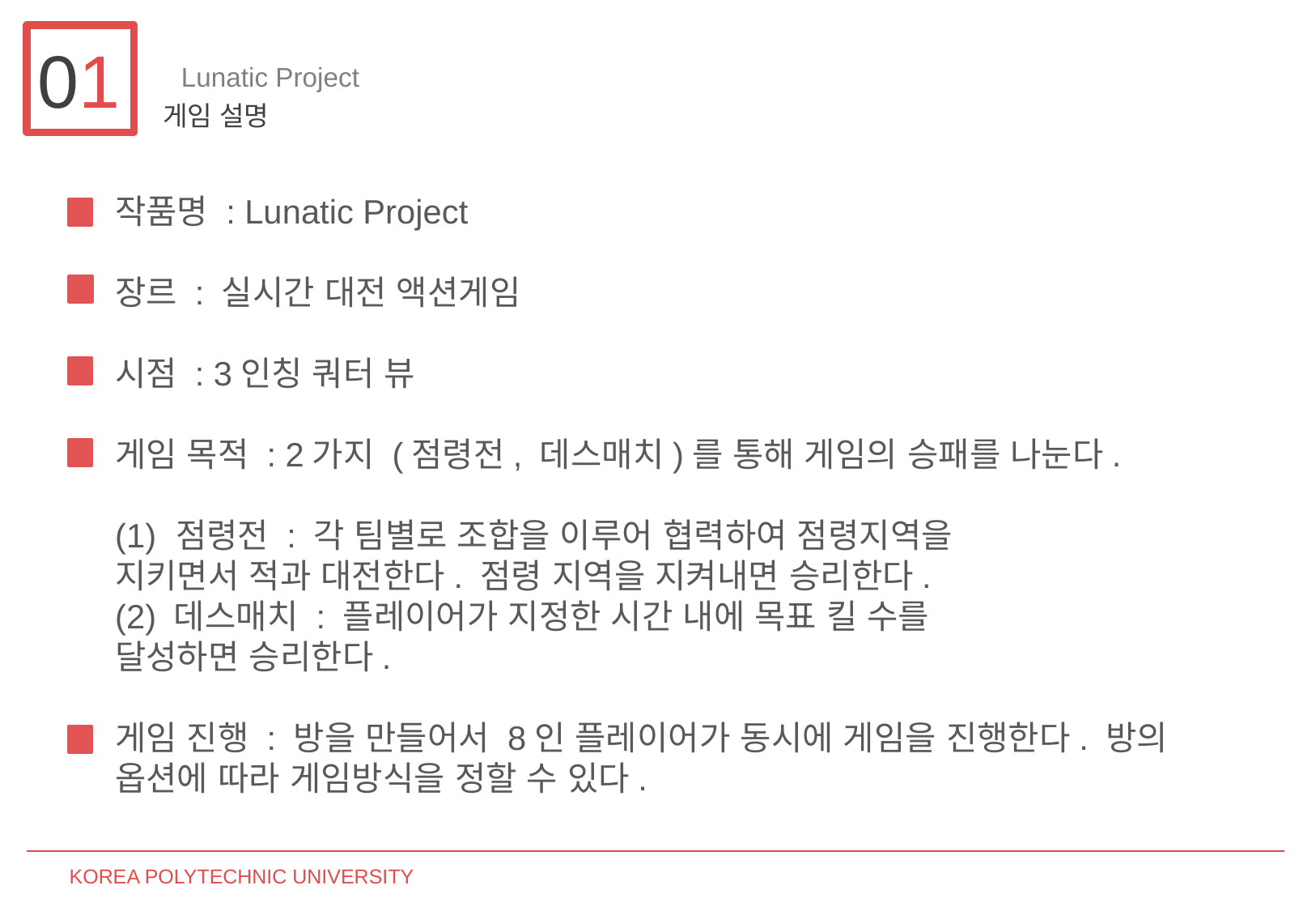

01
Lunatic Project
게임 설명
작품명 : Lunatic Project

장르 : 실시간 대전 액션게임

시점 : 3인칭 쿼터 뷰

게임 목적 : 2가지 (점령전, 데스매치)를 통해 게임의 승패를 나눈다.

점령전 : 각 팀별로 조합을 이루어 협력하여 점령지역을
지키면서 적과 대전한다. 점령 지역을 지켜내면 승리한다.
(2) 데스매치 : 플레이어가 지정한 시간 내에 목표 킬 수를
달성하면 승리한다.

게임 진행 : 방을 만들어서 8인 플레이어가 동시에 게임을 진행한다. 방의 옵션에 따라 게임방식을 정할 수 있다.

KOREA POLYTECHNIC UNIVERSITY